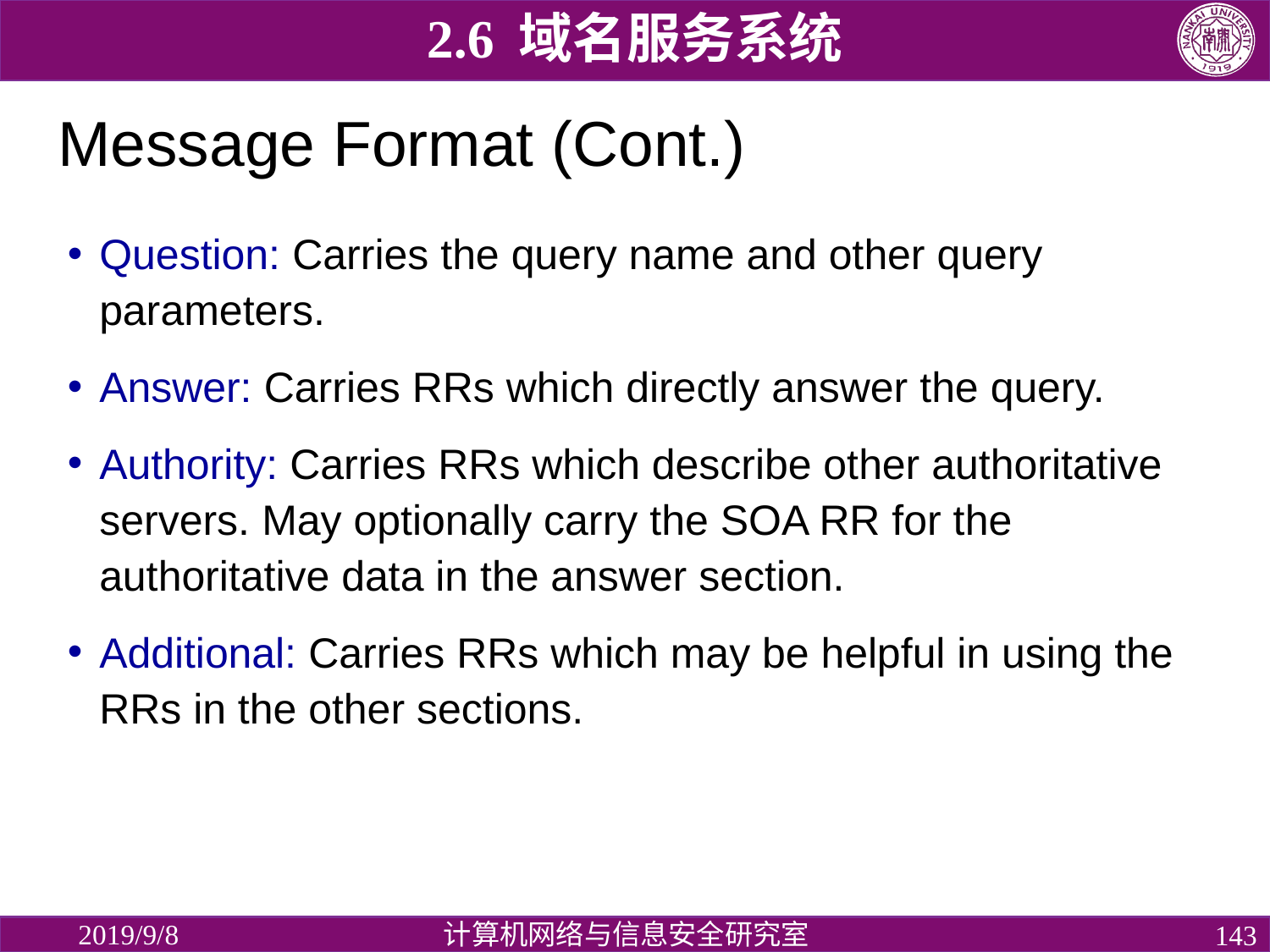

2.6 域名服务系统
# Message Format (Cont.)
Question: Carries the query name and other query parameters.
Answer: Carries RRs which directly answer the query.
Authority: Carries RRs which describe other authoritative servers. May optionally carry the SOA RR for the authoritative data in the answer section.
Additional: Carries RRs which may be helpful in using the RRs in the other sections.